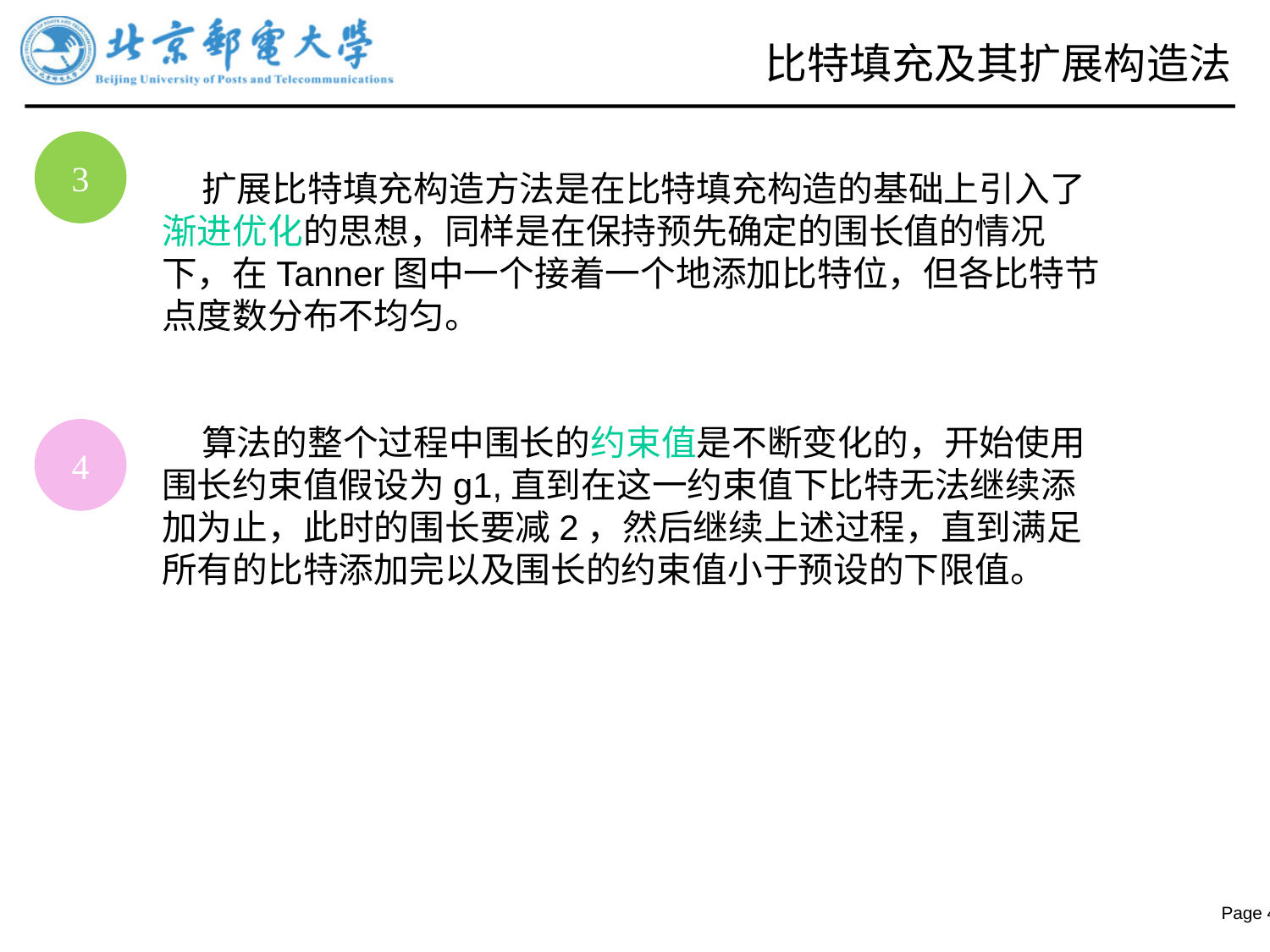

# 比特填充及其扩展构造法
3
    扩展比特填充构造方法是在比特填充构造的基础上引入了渐进优化的思想，同样是在保持预先确定的围长值的情况下，在Tanner图中一个接着一个地添加比特位，但各比特节点度数分布不均匀。

    算法的整个过程中围长的约束值是不断变化的，开始使用围长约束值假设为g1,直到在这一约束值下比特无法继续添加为止，此时的围长要减2，然后继续上述过程，直到满足所有的比特添加完以及围长的约束值小于预设的下限值。
4